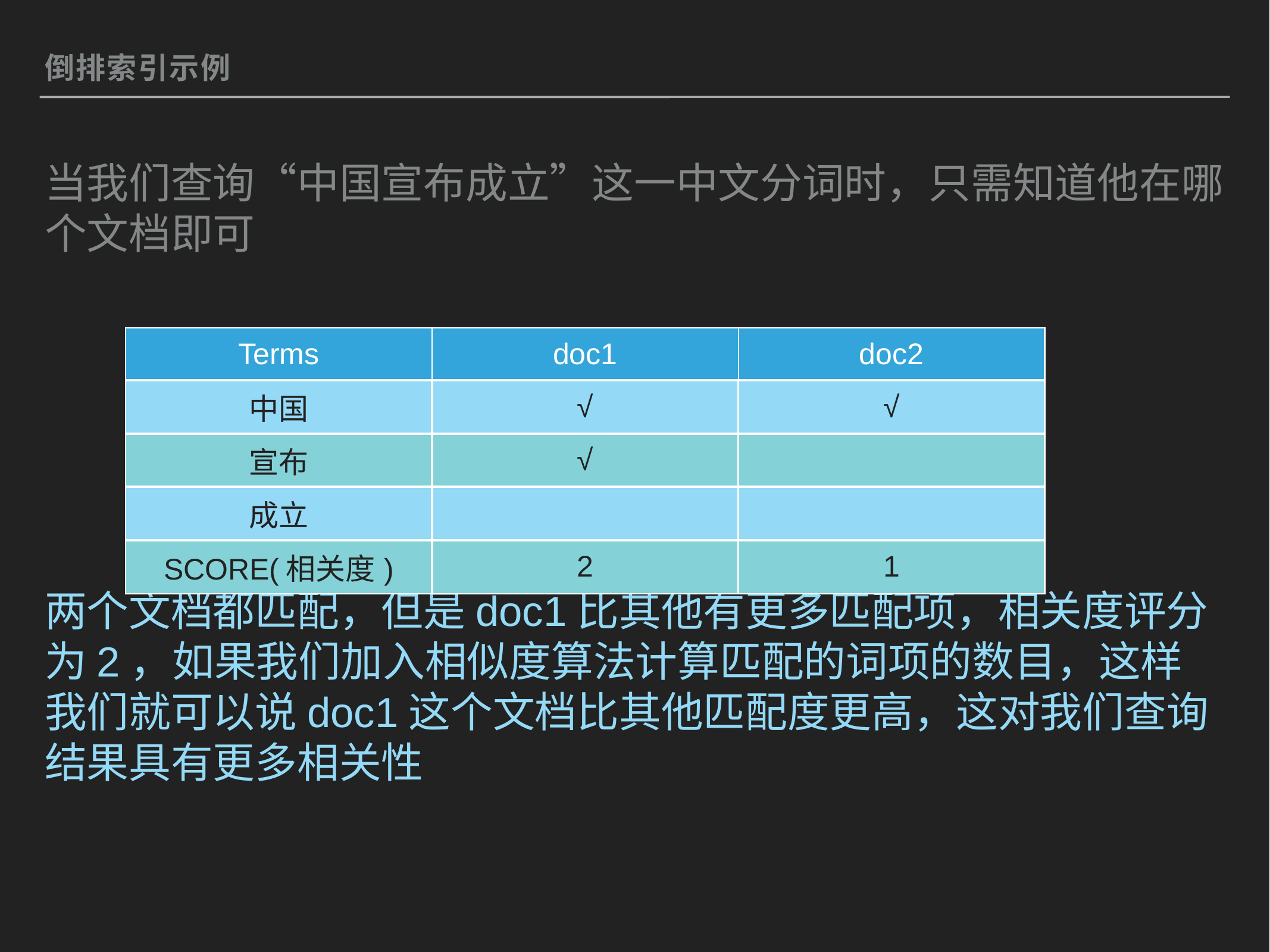

倒排索引示例
当我们查询“中国宣布成立”这一中文分词时，只需知道他在哪个文档即可

两个文档都匹配，但是doc1比其他有更多匹配项，相关度评分为2，如果我们加入相似度算法计算匹配的词项的数目，这样我们就可以说doc1这个文档比其他匹配度更高，这对我们查询结果具有更多相关性
| Terms | doc1 | doc2 |
| --- | --- | --- |
| 中国 | √ | √ |
| 宣布 | √ |  |
| 成立 |  |  |
| SCORE(相关度) | 2 | 1 |